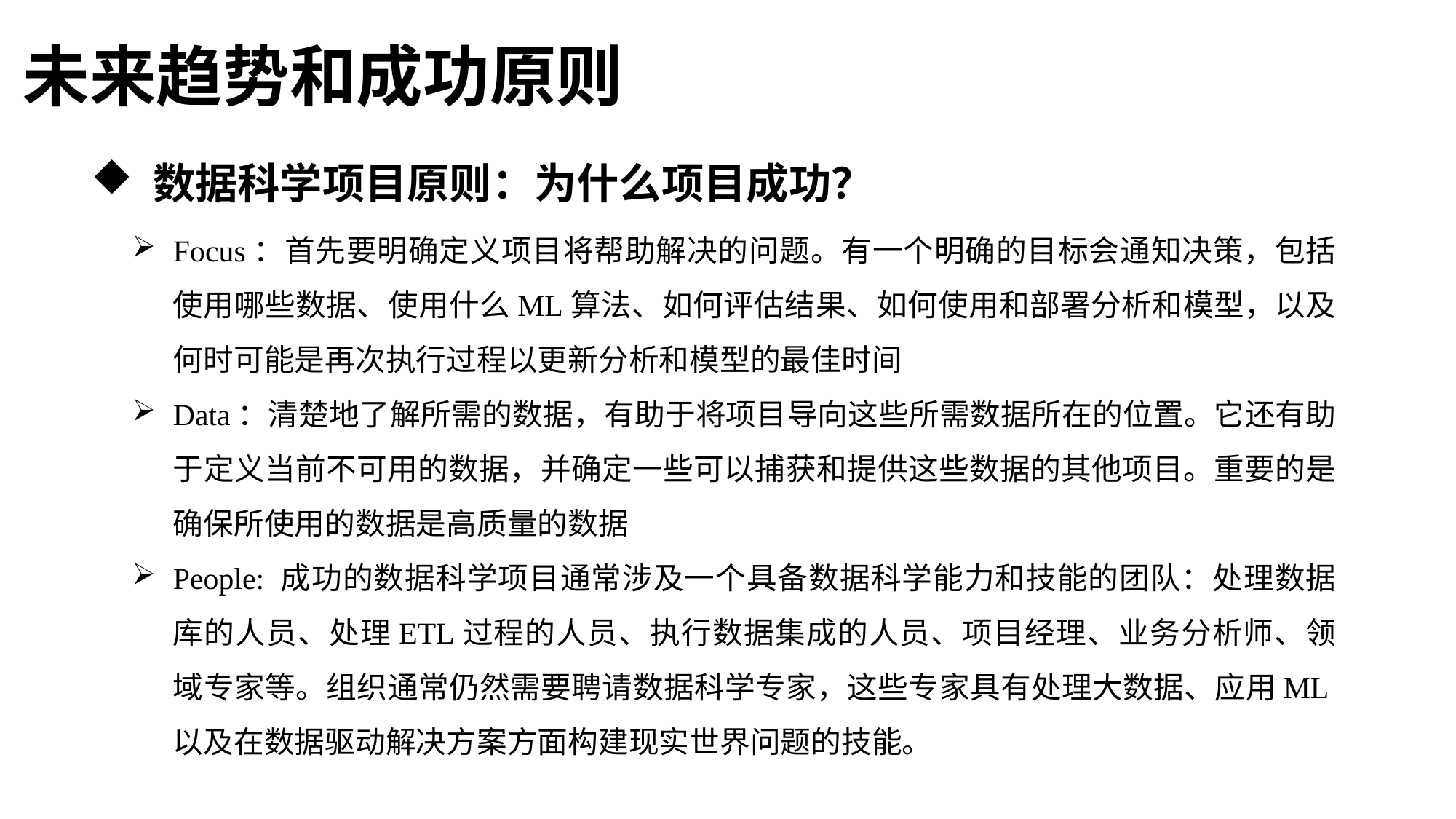

未来趋势和成功原则

 数据科学项目原则：为什么项目成功？
Focus：首先要明确定义项目将帮助解决的问题。有一个明确的目标会通知决策，包括使用哪些数据、使用什么ML算法、如何评估结果、如何使用和部署分析和模型，以及何时可能是再次执行过程以更新分析和模型的最佳时间
Data：清楚地了解所需的数据，有助于将项目导向这些所需数据所在的位置。它还有助于定义当前不可用的数据，并确定一些可以捕获和提供这些数据的其他项目。重要的是确保所使用的数据是高质量的数据
People: 成功的数据科学项目通常涉及一个具备数据科学能力和技能的团队：处理数据库的人员、处理ETL过程的人员、执行数据集成的人员、项目经理、业务分析师、领域专家等。组织通常仍然需要聘请数据科学专家，这些专家具有处理大数据、应用ML以及在数据驱动解决方案方面构建现实世界问题的技能。